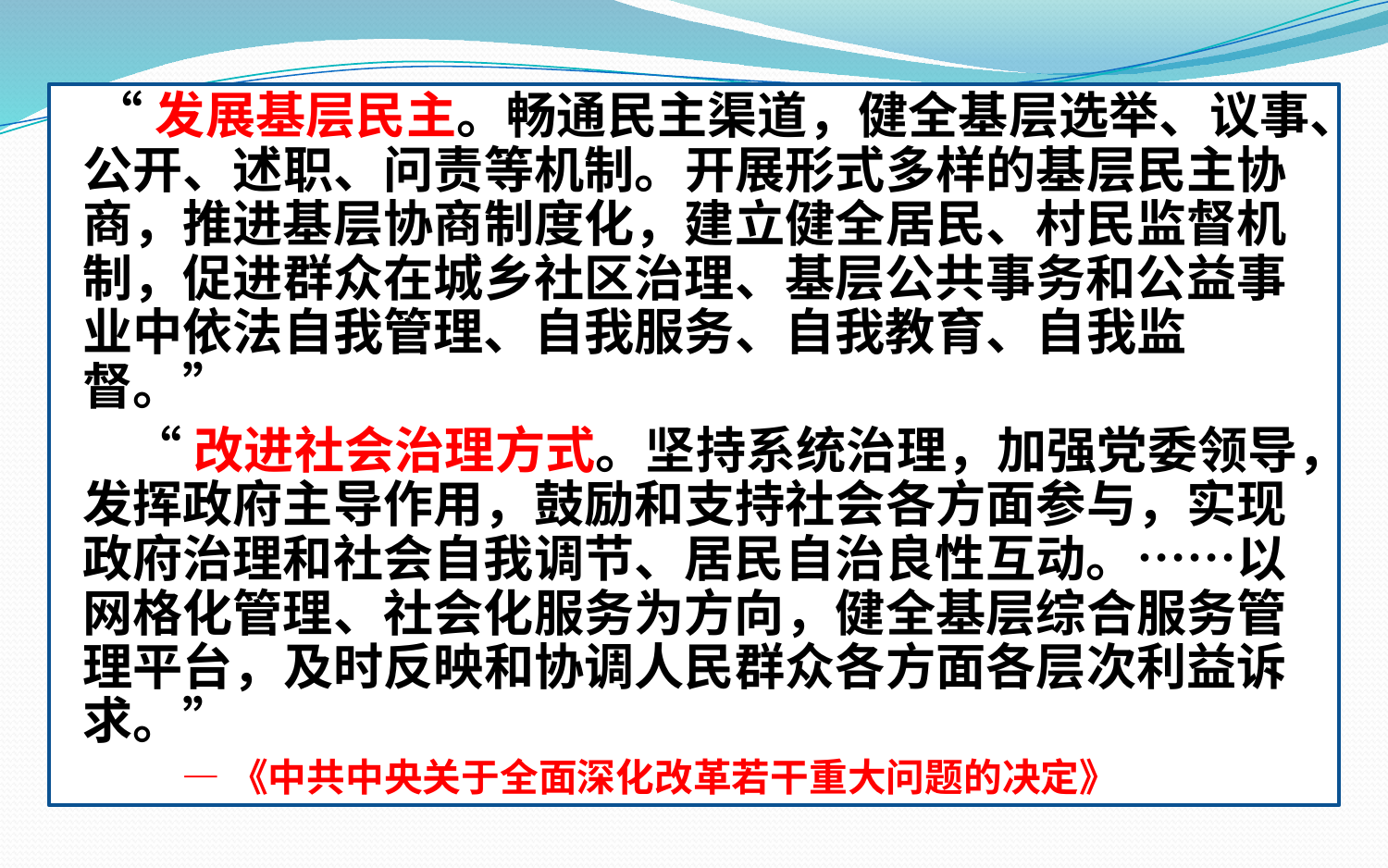

“发展基层民主。畅通民主渠道，健全基层选举、议事、公开、述职、问责等机制。开展形式多样的基层民主协商，推进基层协商制度化，建立健全居民、村民监督机制，促进群众在城乡社区治理、基层公共事务和公益事业中依法自我管理、自我服务、自我教育、自我监督。”
        “改进社会治理方式。坚持系统治理，加强党委领导，发挥政府主导作用，鼓励和支持社会各方面参与，实现政府治理和社会自我调节、居民自治良性互动。……以网格化管理、社会化服务为方向，健全基层综合服务管理平台，及时反映和协调人民群众各方面各层次利益诉求。”
                —《中共中央关于全面深化改革若干重大问题的决定》